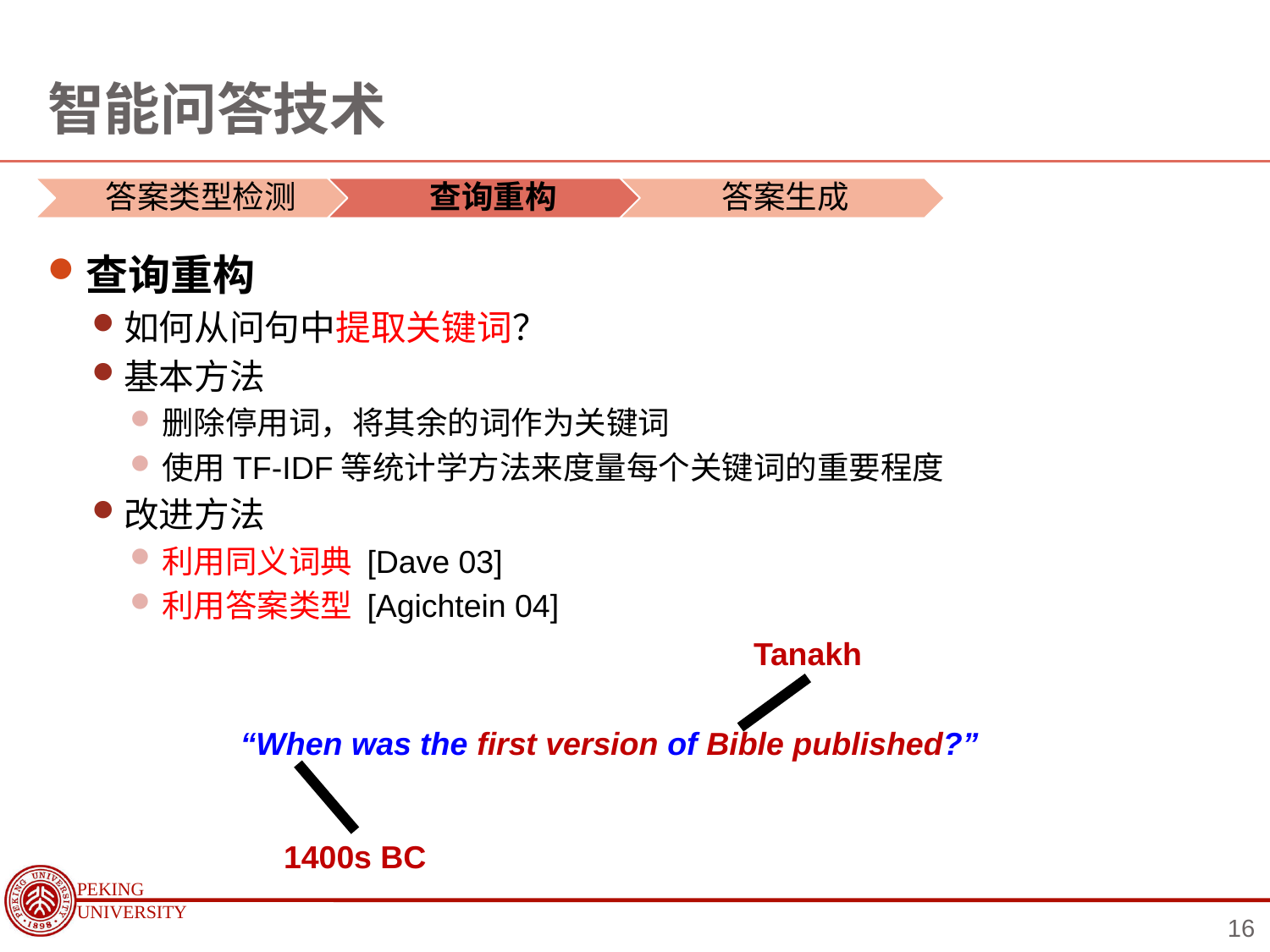

# 智能问答技术
答案类型检测
查询重构
答案生成
查询重构
如何从问句中提取关键词？
基本方法
删除停用词，将其余的词作为关键词
使用TF-IDF等统计学方法来度量每个关键词的重要程度
改进方法
利用同义词典 [Dave 03]
利用答案类型 [Agichtein 04]
Tanakh
“When was the first version of Bible published?”
1400s BC
16